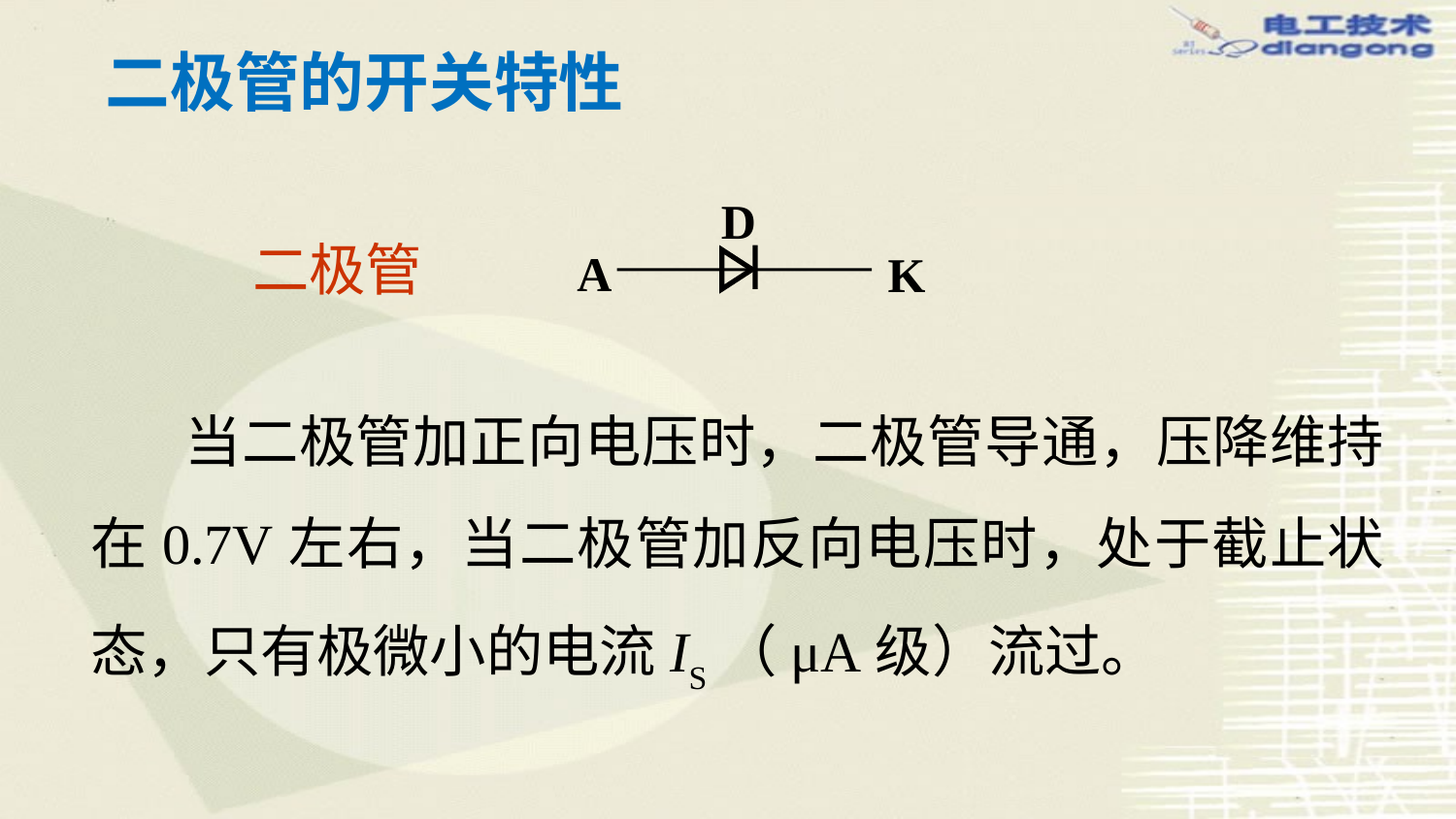

# 二极管的开关特性

D
A
K

二极管
      当二极管加正向电压时，二极管导通，压降维持在0.7V左右，当二极管加反向电压时，处于截止状态，只有极微小的电流IS（μA级）流过。